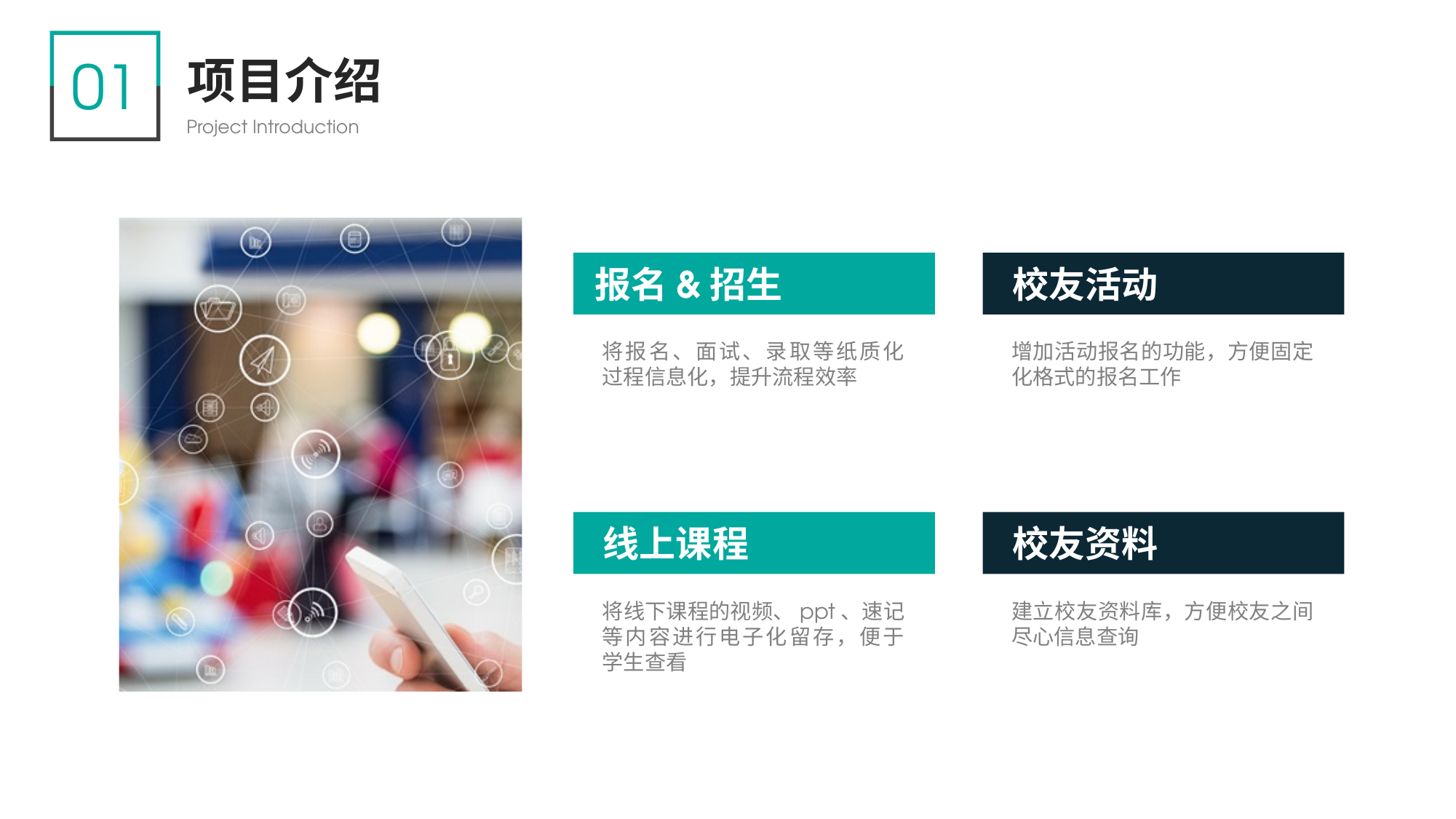

01
项目介绍
Project Introduction

报名&招生
将报名、面试、录取等纸质化 过程信息化，提升流程效率

校友活动
增加活动报名的功能，方便固定化格式的报名工作

线上课程
将线下课程的视频、ppt、速记 等内容进行电子化留存，便于 学生查看

校友资料
建⽴校友资料库，方便校友之间尽心信息查询